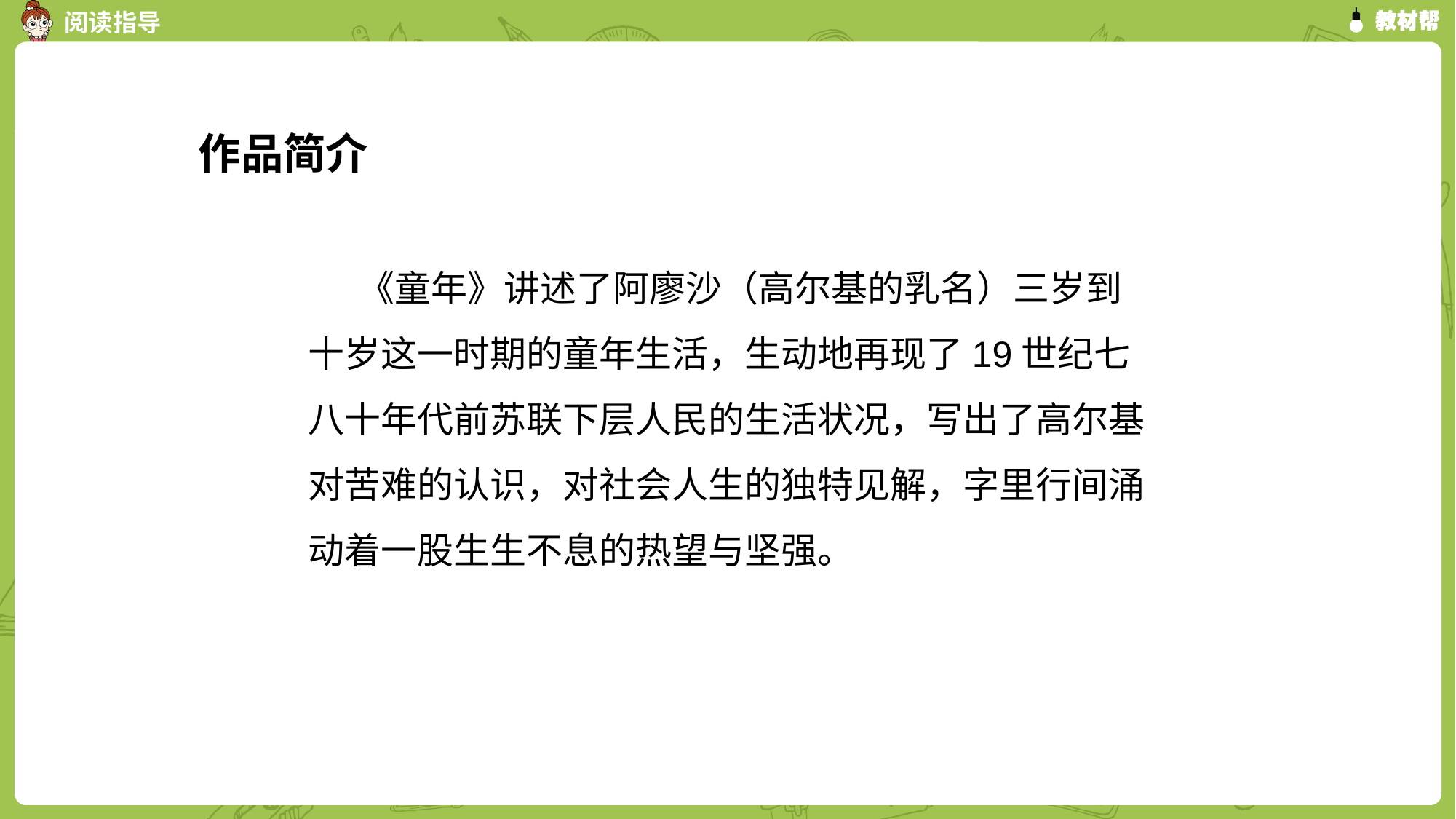

作品简介
     《童年》讲述了阿廖沙（高尔基的乳名）三岁到十岁这一时期的童年生活，生动地再现了19世纪七八十年代前苏联下层人民的生活状况，写出了高尔基对苦难的认识，对社会人生的独特见解，字里行间涌动着一股生生不息的热望与坚强。